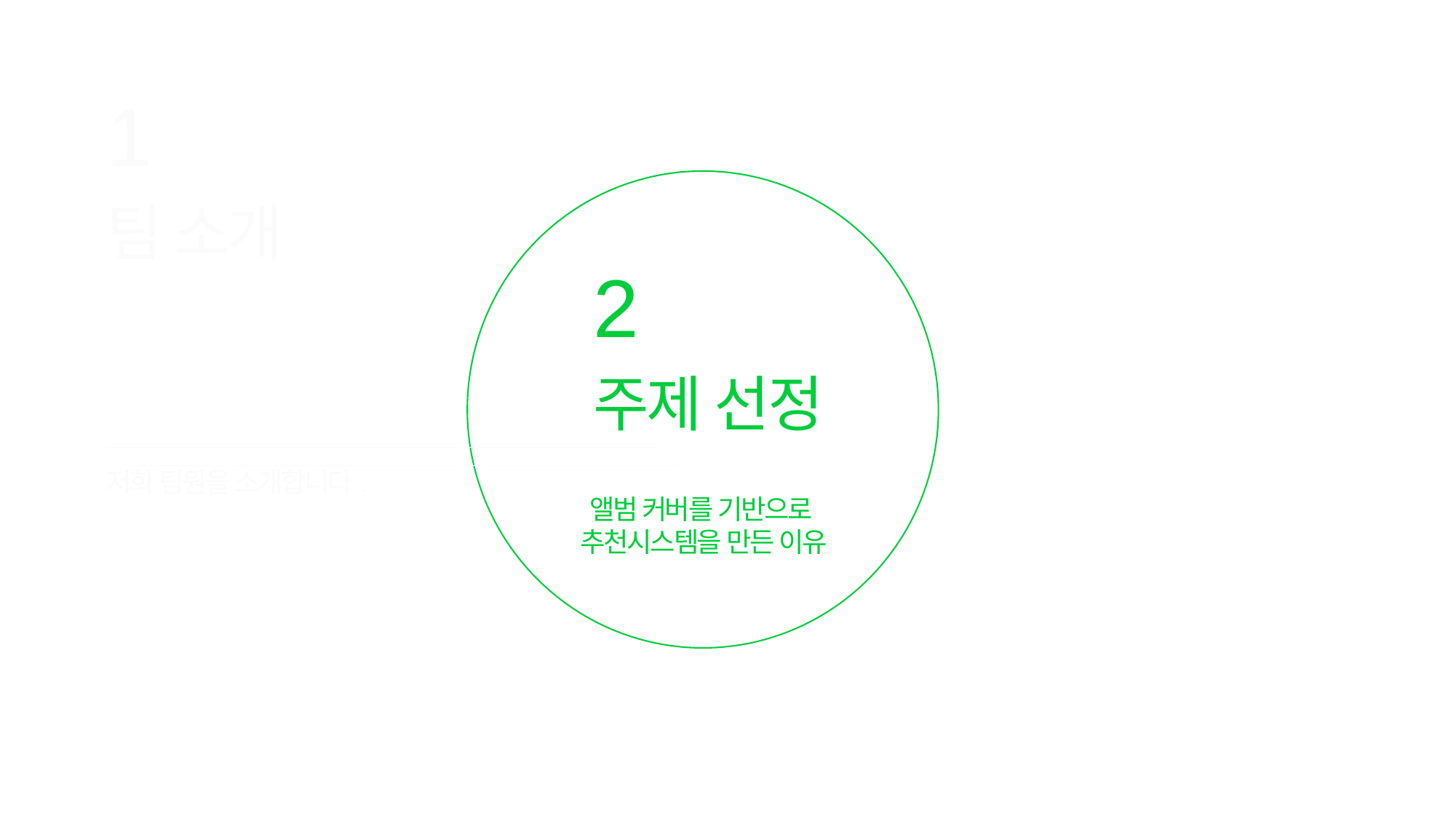

1

팀 소개
2
주제 선정
저희 팀원을 소개합니다.
앨범 커버를 기반으로
추천시스템을 만든 이유